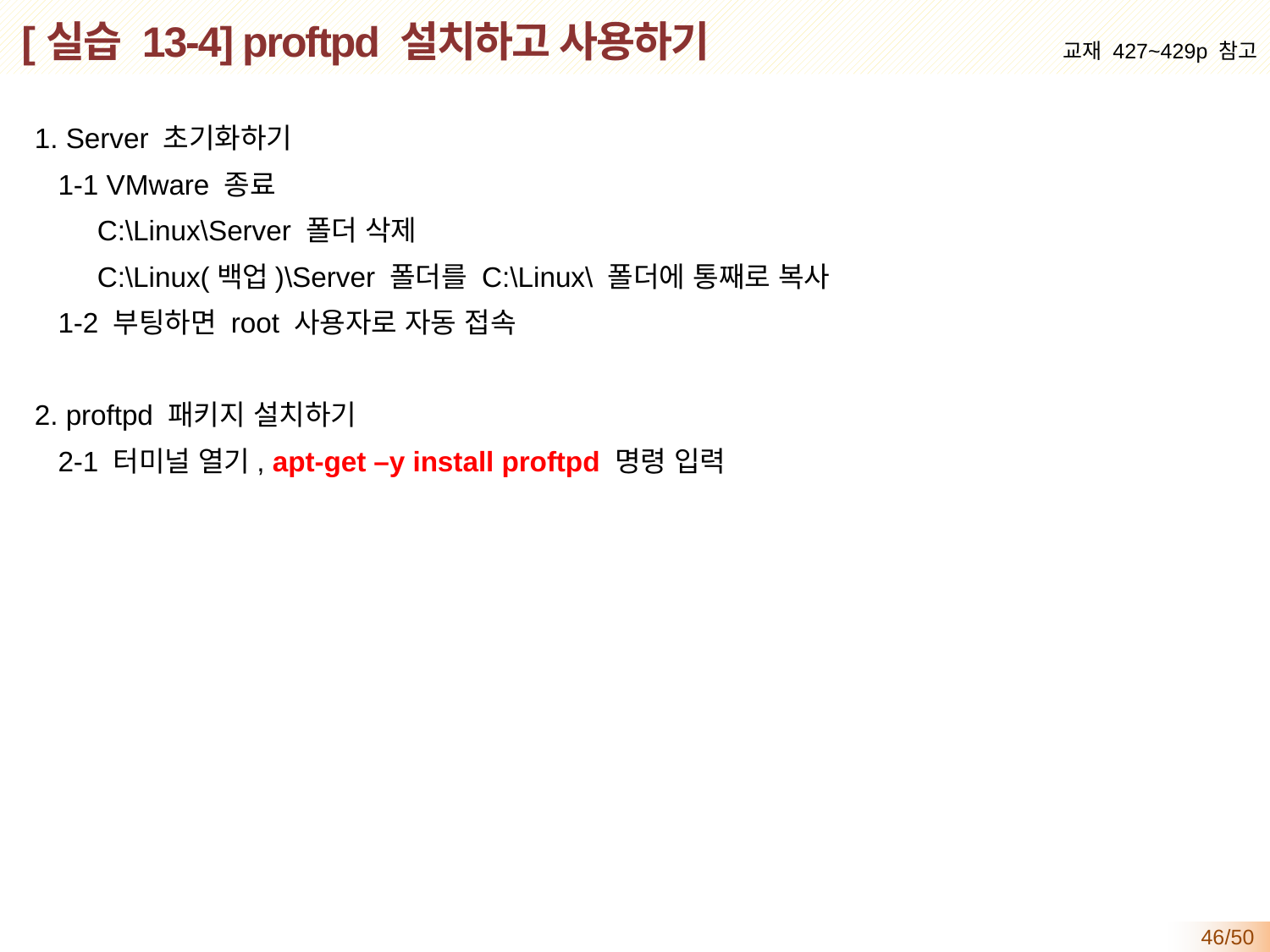

# [실습 13-4] proftpd 설치하고 사용하기
교재 427~429p 참고
1. Server 초기화하기
   1-1 VMware 종료
        C:\Linux\Server 폴더 삭제
        C:\Linux(백업)\Server 폴더를 C:\Linux\ 폴더에 통째로 복사
   1-2 부팅하면 root 사용자로 자동 접속

2. proftpd 패키지 설치하기
   2-1 터미널 열기, apt-get –y install proftpd 명령 입력